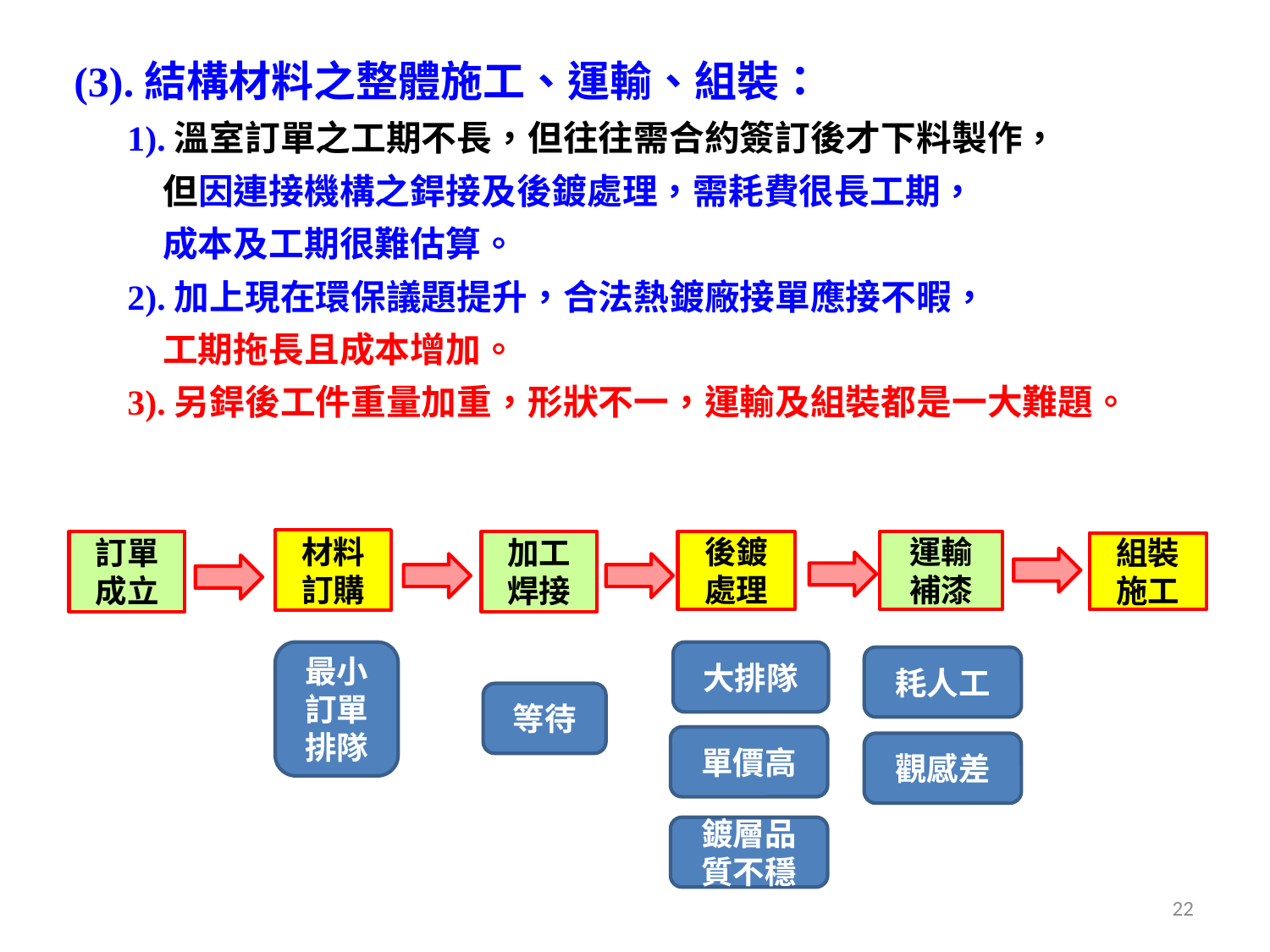

(3).結構材料之整體施工、運輸、組裝：
      1).溫室訂單之工期不長，但往往需合約簽訂後才下料製作，
          但因連接機構之銲接及後鍍處理，需耗費很長工期，
          成本及工期很難估算。
      2).加上現在環保議題提升，合法熱鍍廠接單應接不暇，
          工期拖長且成本增加。
      3).另銲後工件重量加重，形狀不一，運輸及組裝都是一大難題。
材料訂購
訂單
成立
加工焊接
後鍍處理
運輸
補漆
組裝施工

最小訂單
排隊
大排隊
耗人工
等待
單價高
觀感差
鍍層品質不穩
22